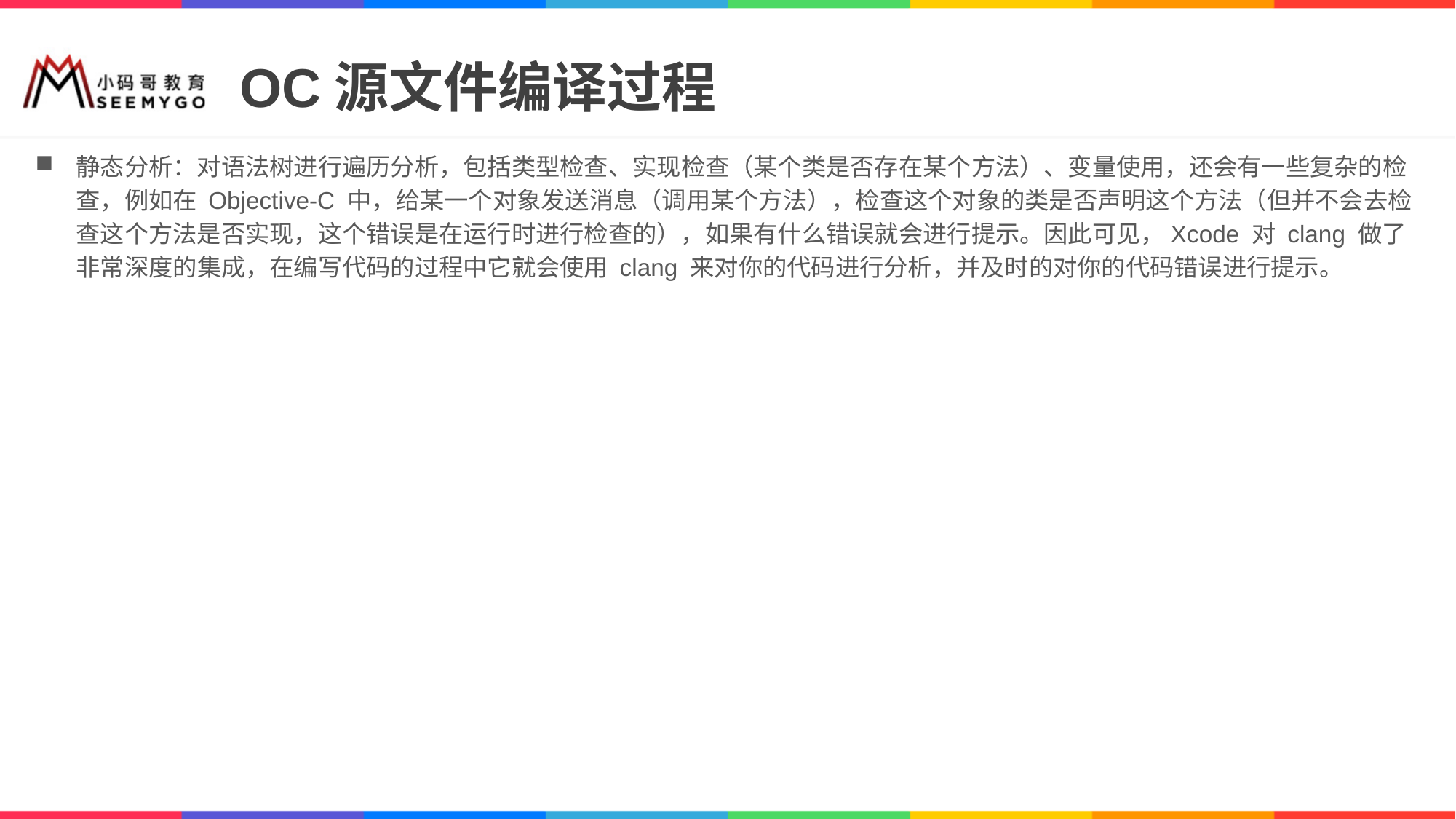

# OC源文件编译过程
静态分析：对语法树进行遍历分析，包括类型检查、实现检查（某个类是否存在某个方法）、变量使用，还会有一些复杂的检查，例如在 Objective-C 中，给某一个对象发送消息（调用某个方法），检查这个对象的类是否声明这个方法（但并不会去检查这个方法是否实现，这个错误是在运行时进行检查的），如果有什么错误就会进行提示。因此可见，Xcode 对 clang 做了非常深度的集成，在编写代码的过程中它就会使用 clang 来对你的代码进行分析，并及时的对你的代码错误进行提示。